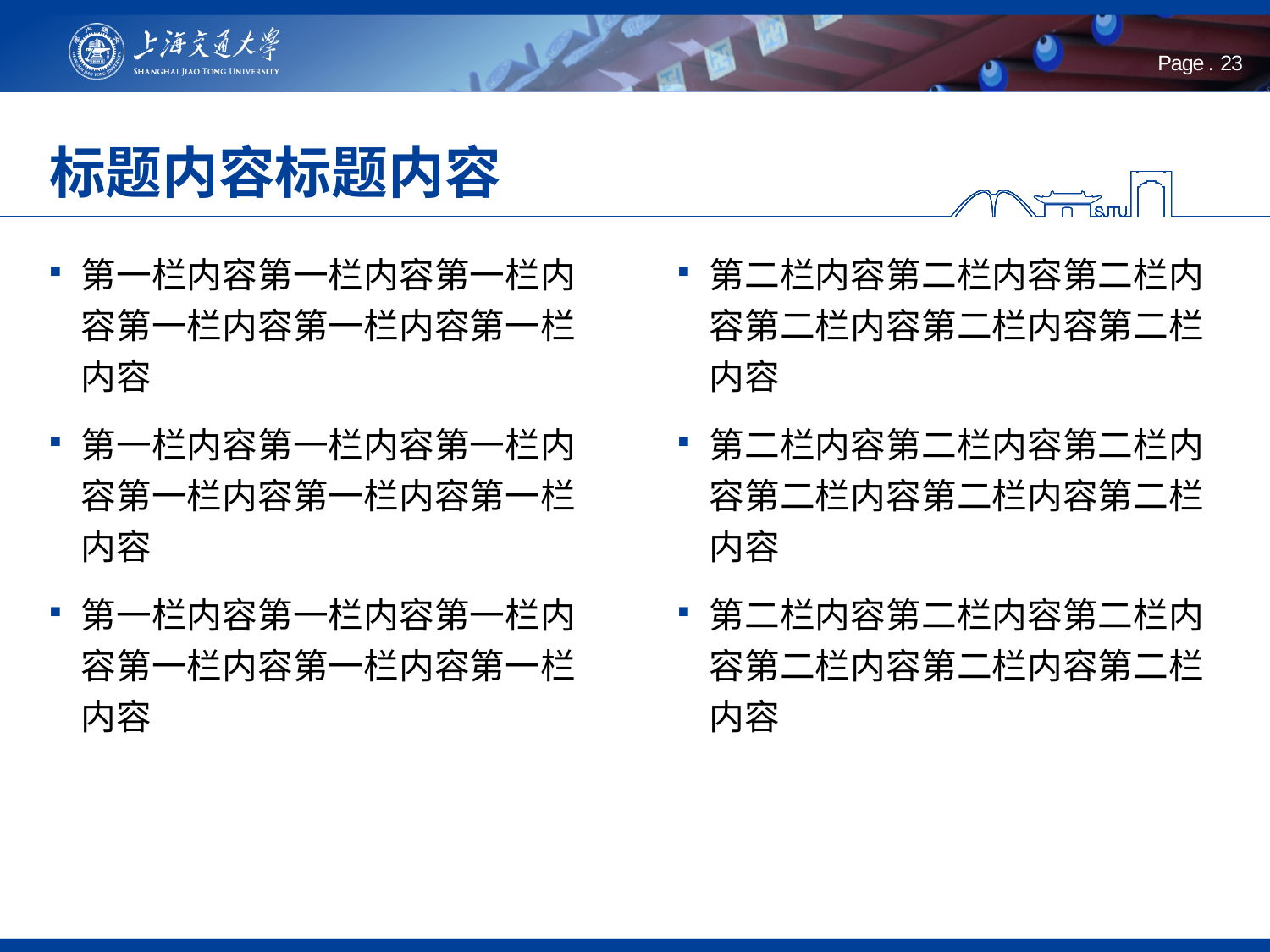

23
# 标题内容标题内容
第一栏内容第一栏内容第一栏内容第一栏内容第一栏内容第一栏内容
第一栏内容第一栏内容第一栏内容第一栏内容第一栏内容第一栏内容
第一栏内容第一栏内容第一栏内容第一栏内容第一栏内容第一栏内容
第二栏内容第二栏内容第二栏内容第二栏内容第二栏内容第二栏内容
第二栏内容第二栏内容第二栏内容第二栏内容第二栏内容第二栏内容
第二栏内容第二栏内容第二栏内容第二栏内容第二栏内容第二栏内容